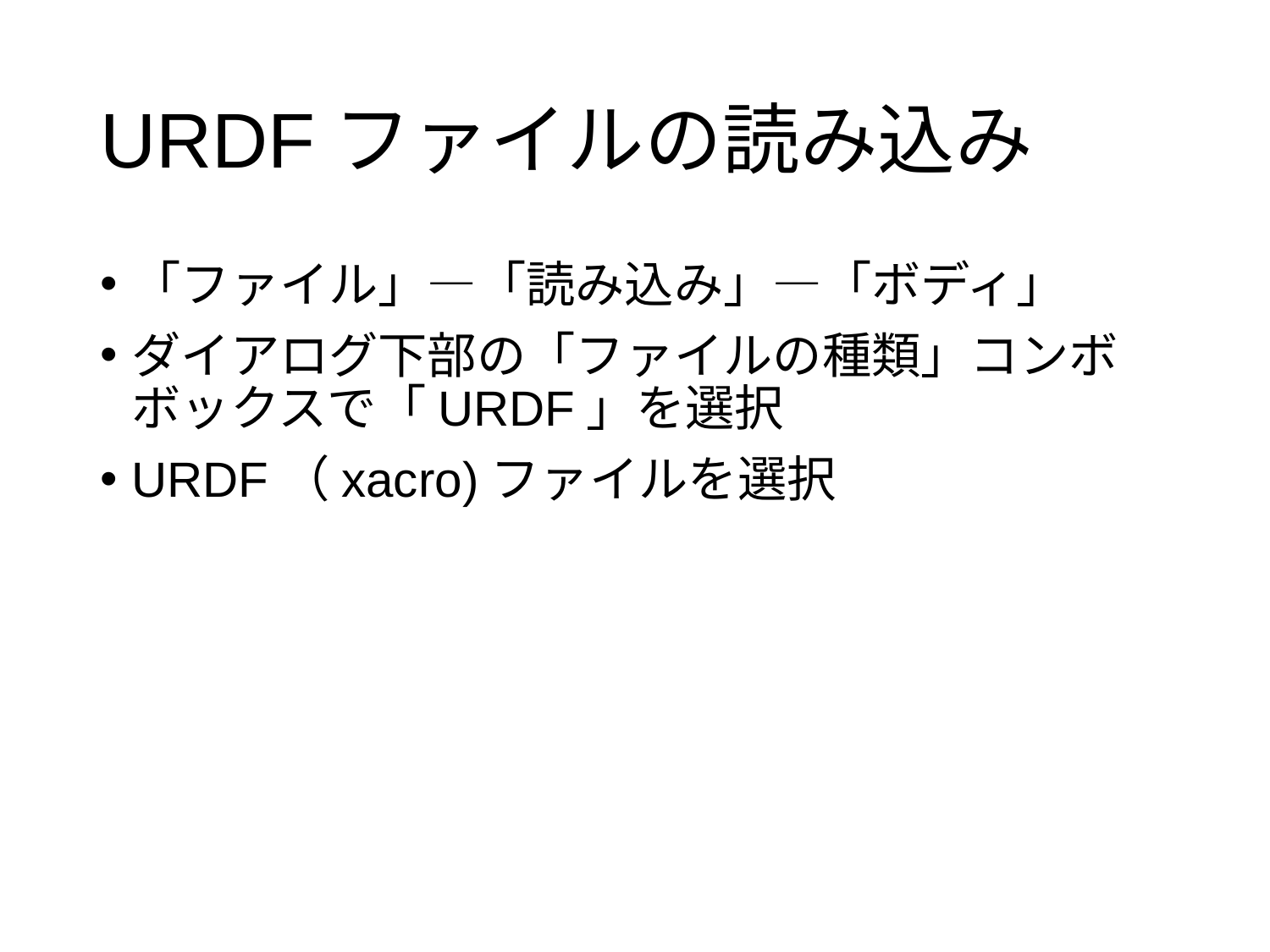

# URDFファイルの読み込み
「ファイル」―「読み込み」―「ボディ」
ダイアログ下部の「ファイルの種類」コンボボックスで「URDF」を選択
URDF（xacro)ファイルを選択